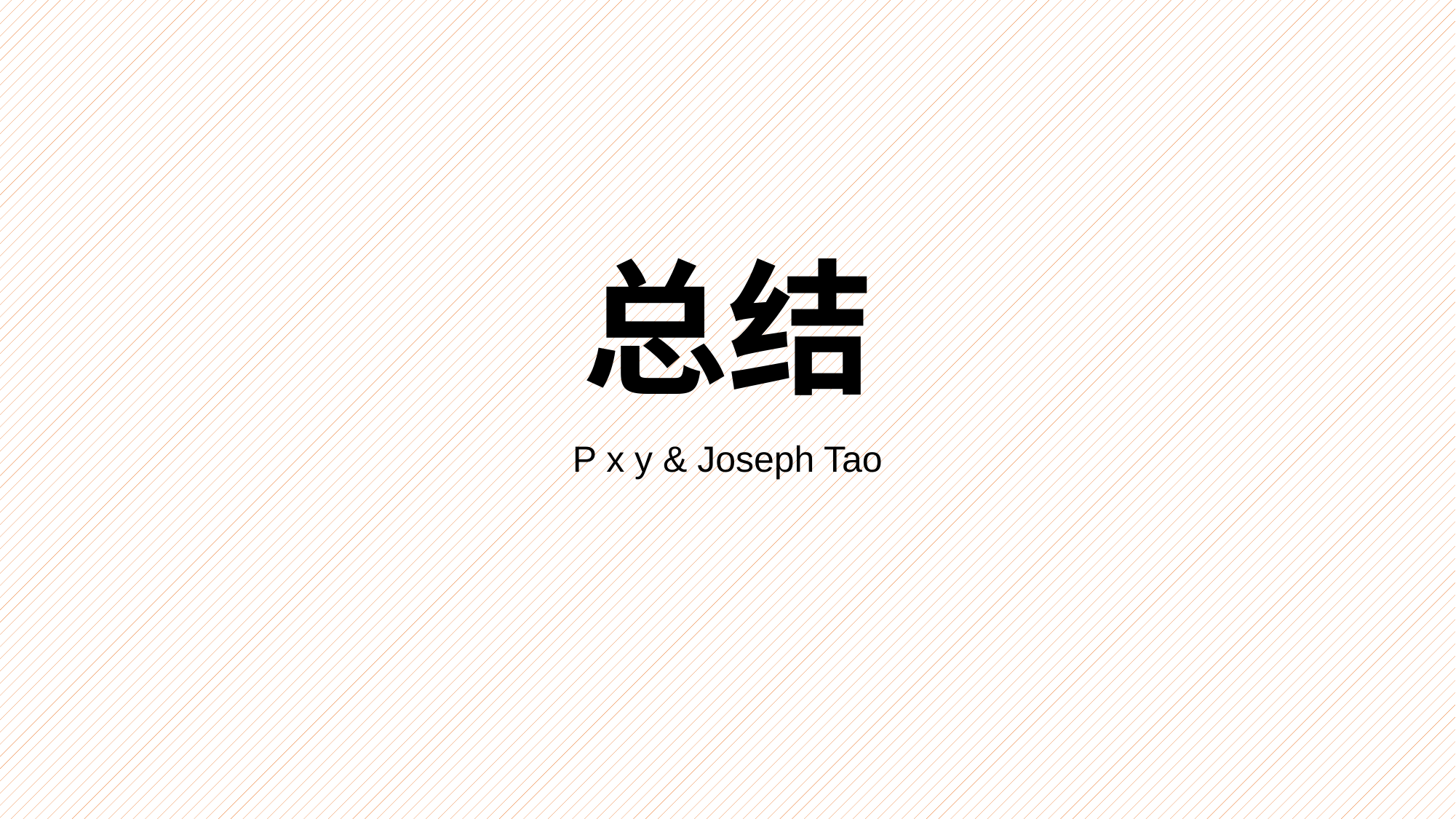

# 总结
P x y & Joseph Tao